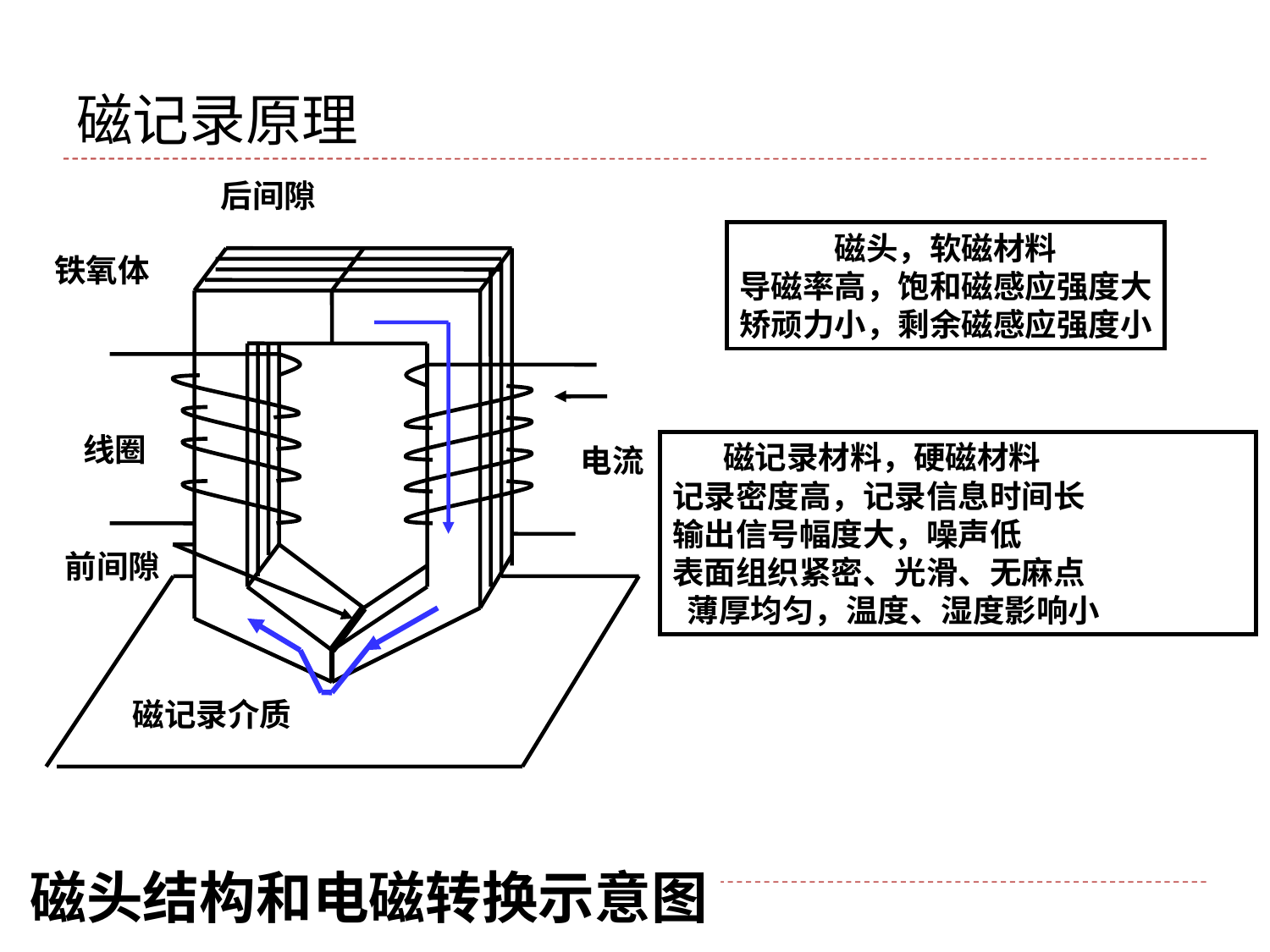

# 磁记录原理
后间隙
磁头，软磁材料
导磁率高，饱和磁感应强度大
矫顽力小，剩余磁感应强度小
铁氧体

      磁记录材料，硬磁材料
记录密度高，记录信息时间长
输出信号幅度大，噪声低
表面组织紧密、光滑、无麻点
 薄厚均匀，温度、湿度影响小

线圈

电流

前间隙

磁记录介质

磁头结构和电磁转换示意图
9